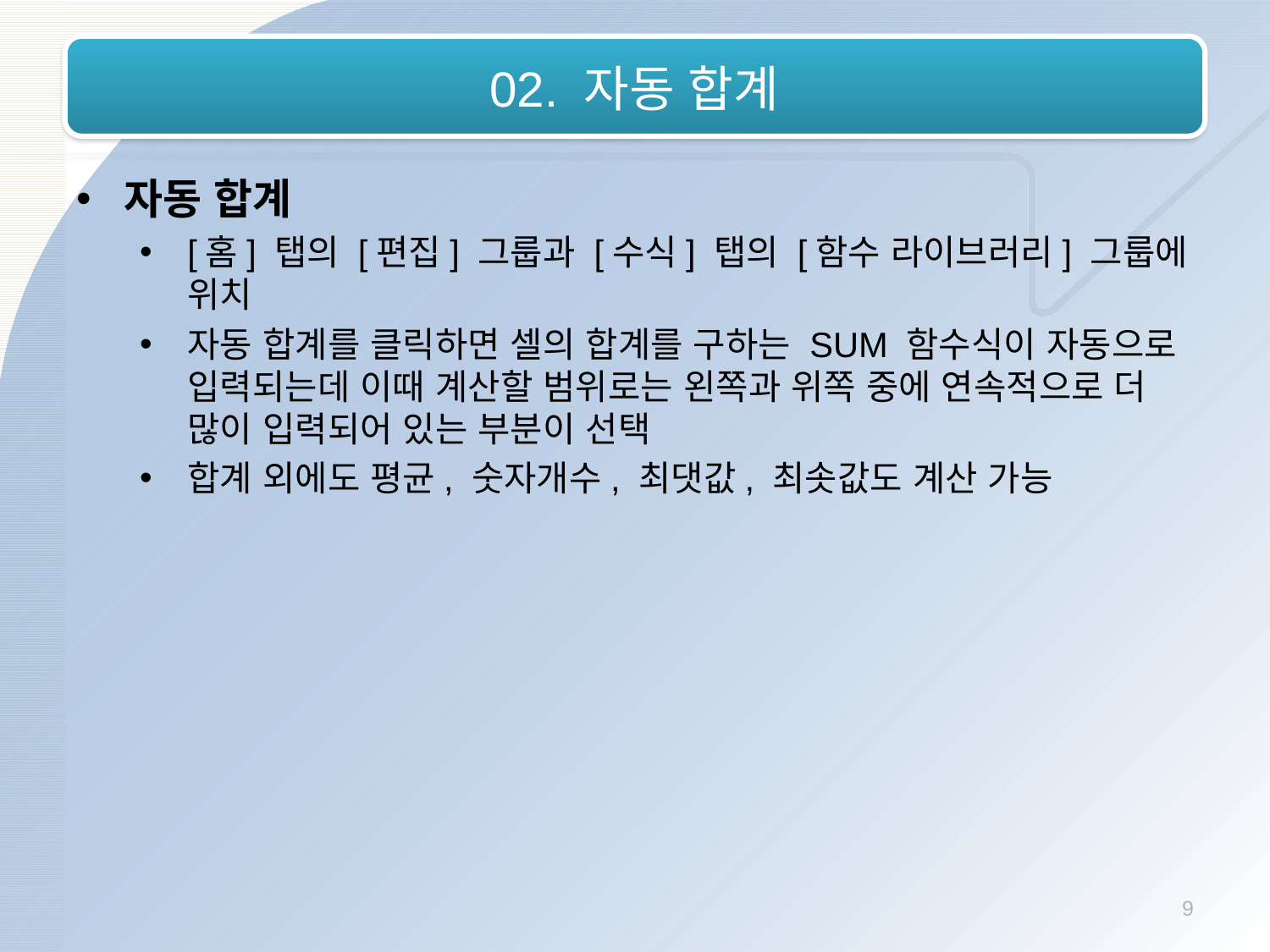

# 02. 자동 합계
자동 합계
[홈] 탭의 [편집] 그룹과 [수식] 탭의 [함수 라이브러리] 그룹에 위치
자동 합계를 클릭하면 셀의 합계를 구하는 SUM 함수식이 자동으로 입력되는데 이때 계산할 범위로는 왼쪽과 위쪽 중에 연속적으로 더 많이 입력되어 있는 부분이 선택
합계 외에도 평균, 숫자개수, 최댓값, 최솟값도 계산 가능
9